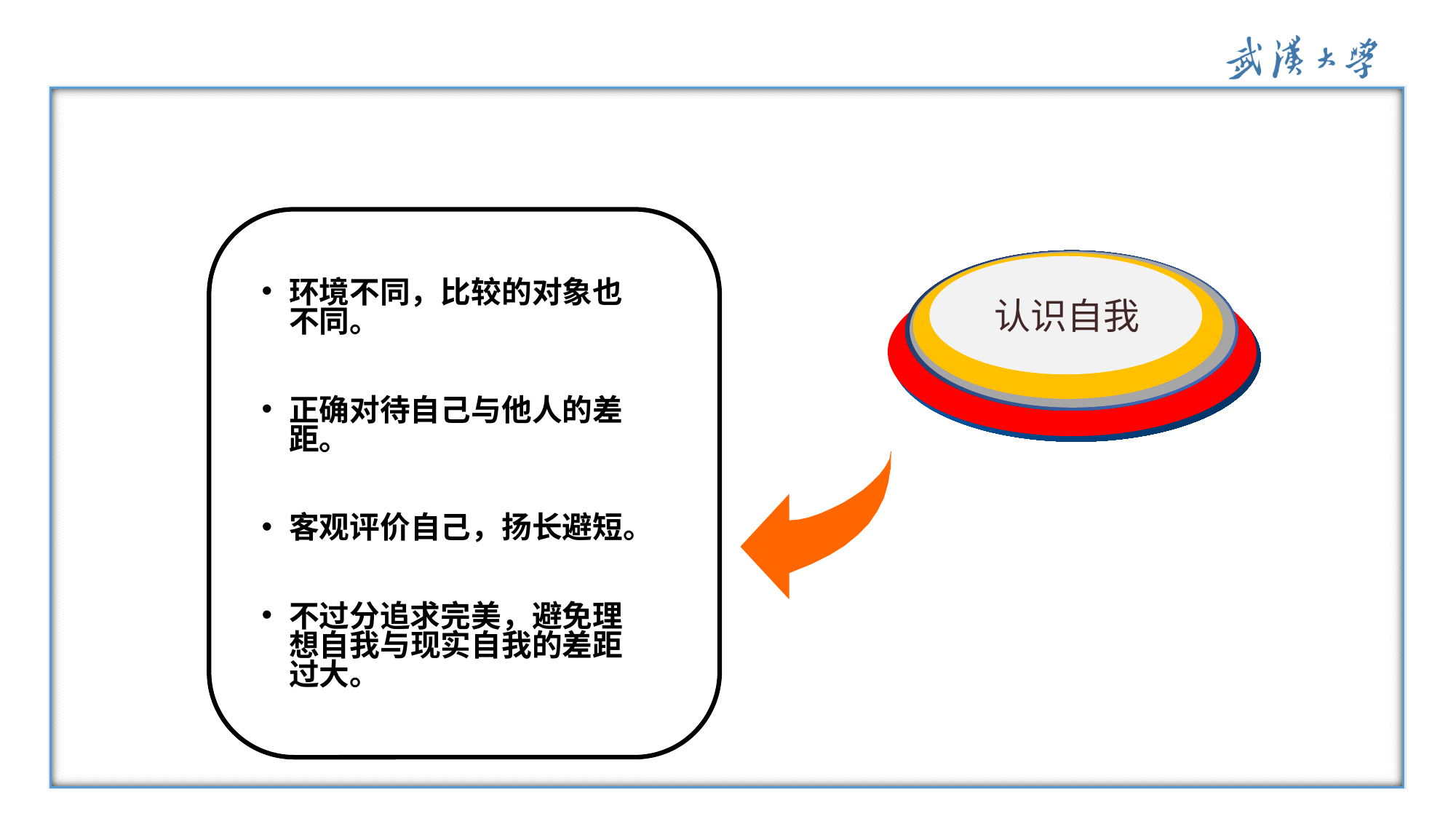

环境不同，比较的对象也不同。

正确对待自己与他人的差距。

客观评价自己，扬长避短。

不过分追求完美，避免理想自我与现实自我的差距过大。

认识自我